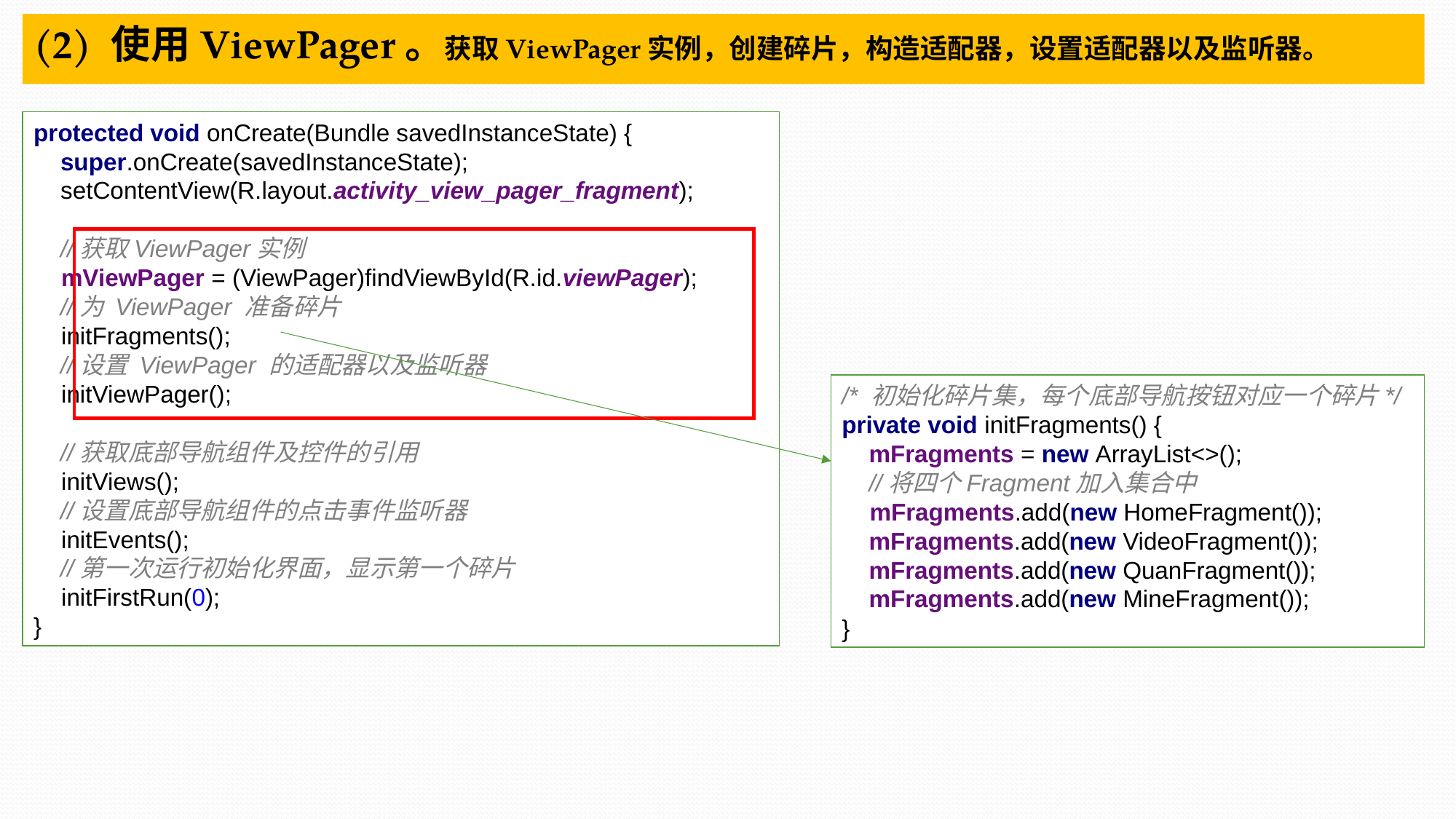

(2) 使用ViewPager。获取ViewPager实例，创建碎片，构造适配器，设置适配器以及监听器。
protected void onCreate(Bundle savedInstanceState) {
    super.onCreate(savedInstanceState);
    setContentView(R.layout.activity_view_pager_fragment);
    //获取ViewPager实例
    mViewPager = (ViewPager)findViewById(R.id.viewPager);
    //为 ViewPager 准备碎片
    initFragments();
    //设置 ViewPager 的适配器以及监听器
    initViewPager();
    //获取底部导航组件及控件的引用
    initViews();
    //设置底部导航组件的点击事件监听器
    initEvents();
    //第一次运行初始化界面，显示第一个碎片
    initFirstRun(0);
}

/* 初始化碎片集，每个底部导航按钮对应一个碎片*/
private void initFragments() {
    mFragments = new ArrayList<>();
    //将四个Fragment加入集合中
    mFragments.add(new HomeFragment());
    mFragments.add(new VideoFragment());
    mFragments.add(new QuanFragment());
    mFragments.add(new MineFragment());
}